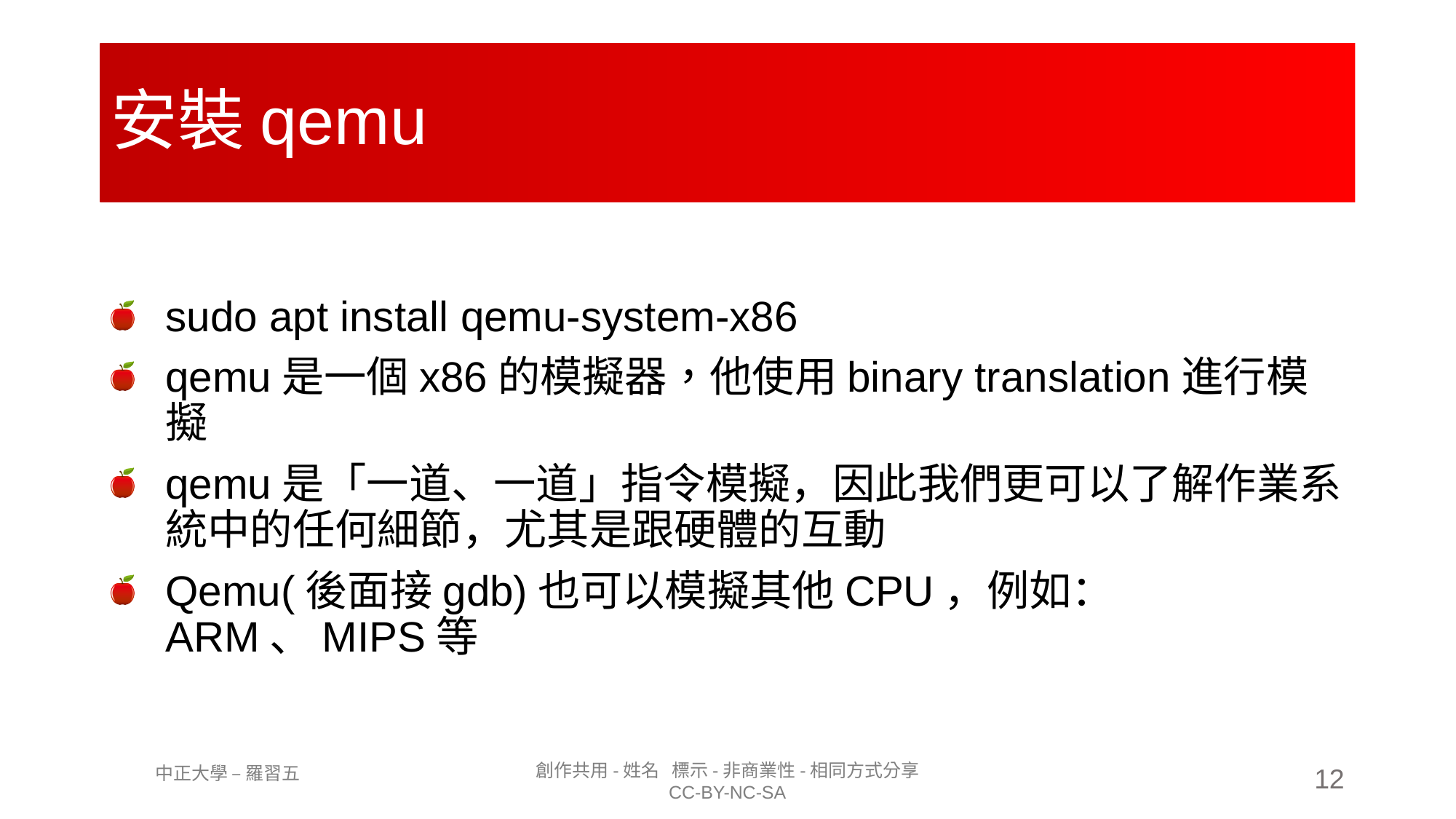

# 安裝qemu
sudo apt install qemu-system-x86
qemu是一個x86的模擬器，他使用binary translation進行模擬
qemu是「一道、一道」指令模擬，因此我們更可以了解作業系統中的任何細節，尤其是跟硬體的互動
Qemu(後面接gdb)也可以模擬其他CPU，例如：ARM、MIPS等